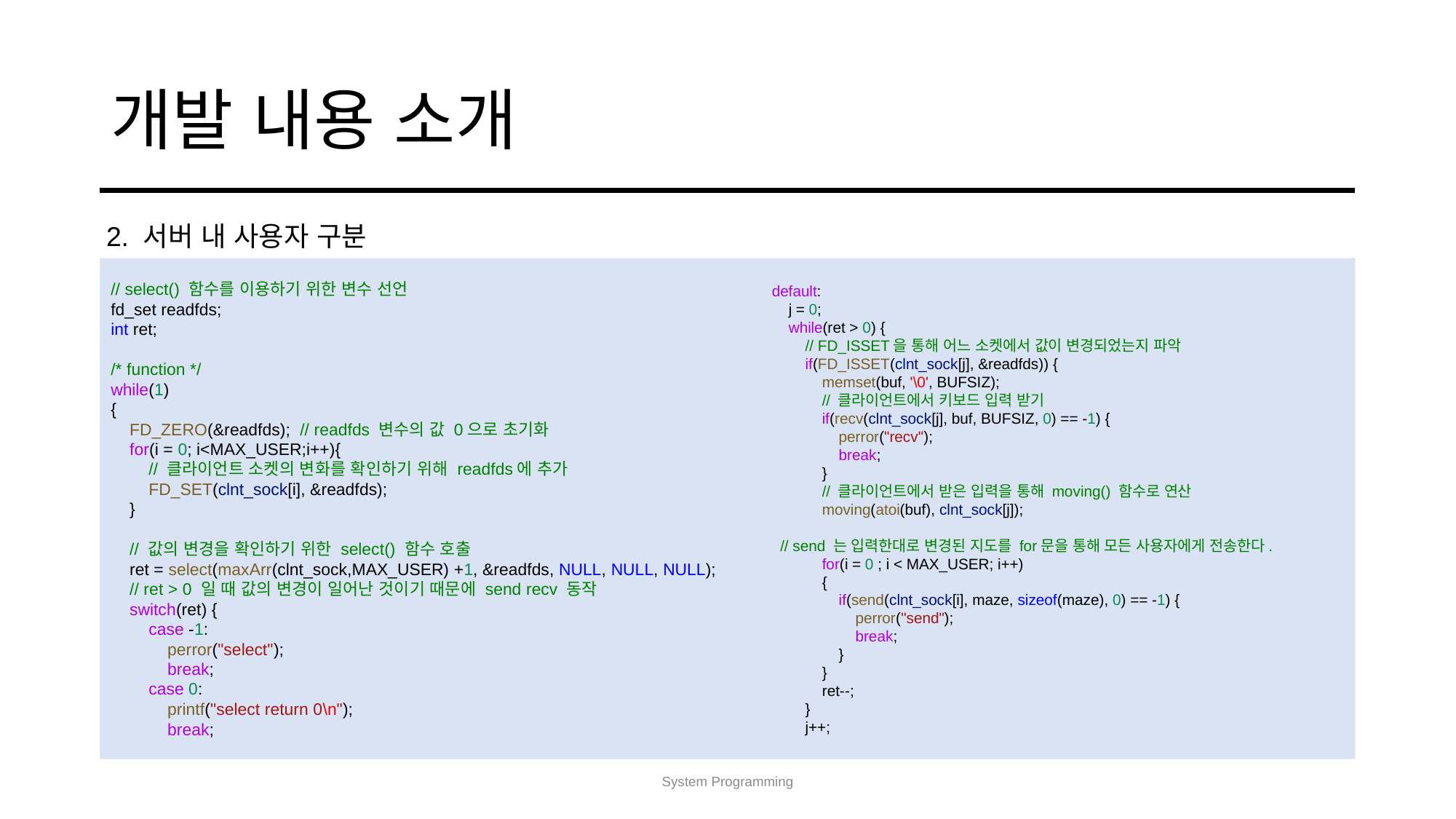

# 개발 내용 소개
2. 서버 내 사용자 구분
// select() 함수를 이용하기 위한 변수 선언
fd_set readfds;
int ret;
/* function */
while(1)
{
    FD_ZERO(&readfds);  // readfds 변수의 값 0으로 초기화
    for(i = 0; i<MAX_USER;i++){
        // 클라이언트 소켓의 변화를 확인하기 위해 readfds에 추가
        FD_SET(clnt_sock[i], &readfds);
    }

    // 값의 변경을 확인하기 위한 select() 함수 호출
    ret = select(maxArr(clnt_sock,MAX_USER) +1, &readfds, NULL, NULL, NULL);
    // ret > 0 일 때 값의 변경이 일어난 것이기 때문에 send recv 동작
    switch(ret) {
        case -1:
            perror("select");
            break;
        case 0:
            printf("select return 0\n");
            break;
        default:
            j = 0;
            while(ret > 0) {
                // FD_ISSET을 통해 어느 소켓에서 값이 변경되었는지 파악
                if(FD_ISSET(clnt_sock[j], &readfds)) {
                    memset(buf, '\0', BUFSIZ);
                    // 클라이언트에서 키보드 입력 받기
                    if(recv(clnt_sock[j], buf, BUFSIZ, 0) == -1) {
                        perror("recv");
                        break;
                    }
                    // 클라이언트에서 받은 입력을 통해 moving() 함수로 연산
                    moving(atoi(buf), clnt_sock[j]);

          // send 는 입력한대로 변경된 지도를 for문을 통해 모든 사용자에게 전송한다.
                    for(i = 0 ; i < MAX_USER; i++)
                    {
                        if(send(clnt_sock[i], maze, sizeof(maze), 0) == -1) {
                            perror("send");
                            break;
                        }
                    }
                    ret--;
                }
                j++;
System Programming